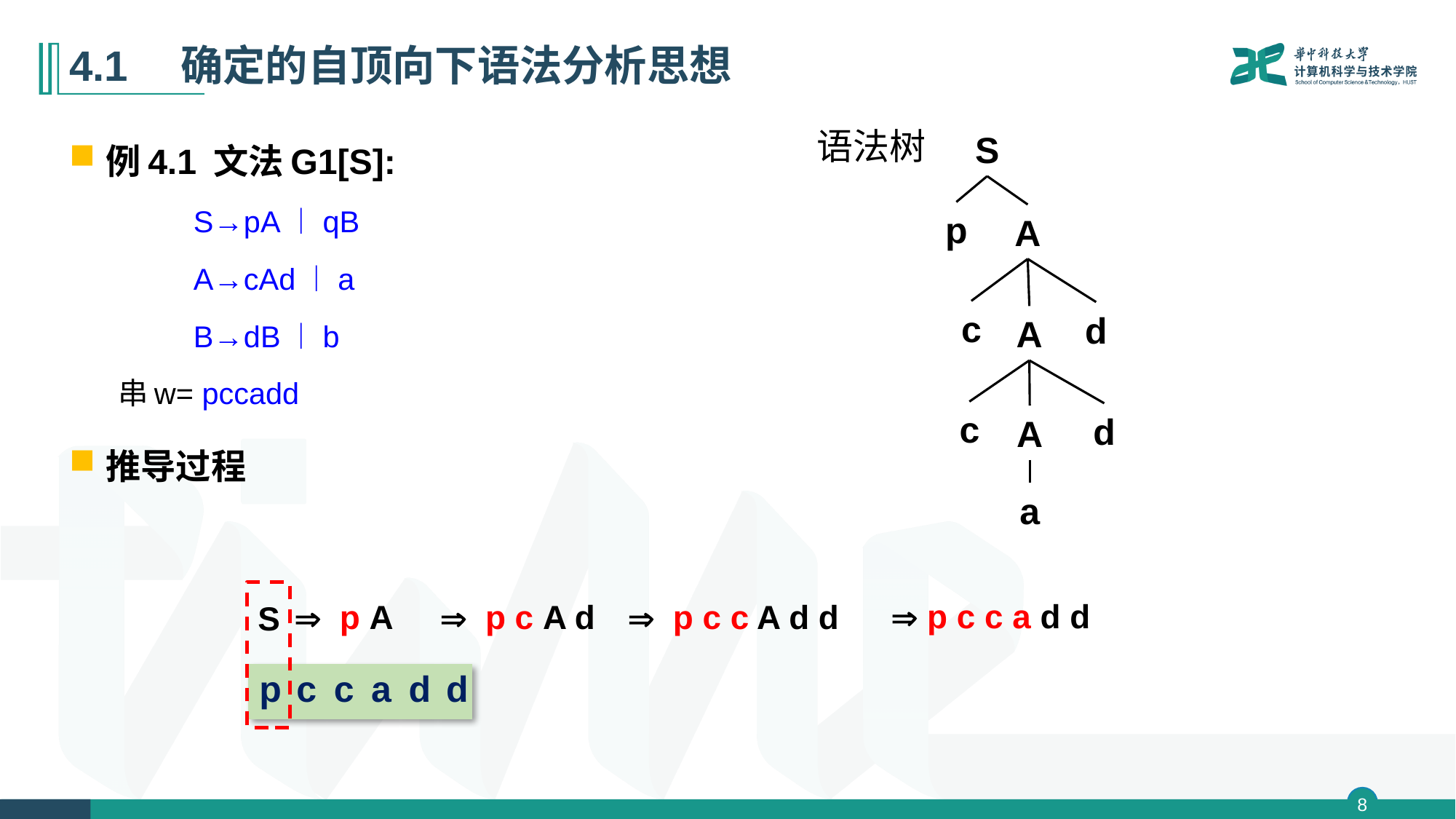

# 4.1　确定的自顶向下语法分析思想
例4.1 文法G1[S]:
         S→pA︱qB
         A→cAd︱a
         B→dB︱b
串w= pccadd
推导过程

语法树
S
p
A
c
d
A
c
d
A
a

 ⇒ p c c a d d
 ⇒  p A
⇒  p c A d
⇒  p c c A d d
S
| p | c | c | a | d | d |
| --- | --- | --- | --- | --- | --- |